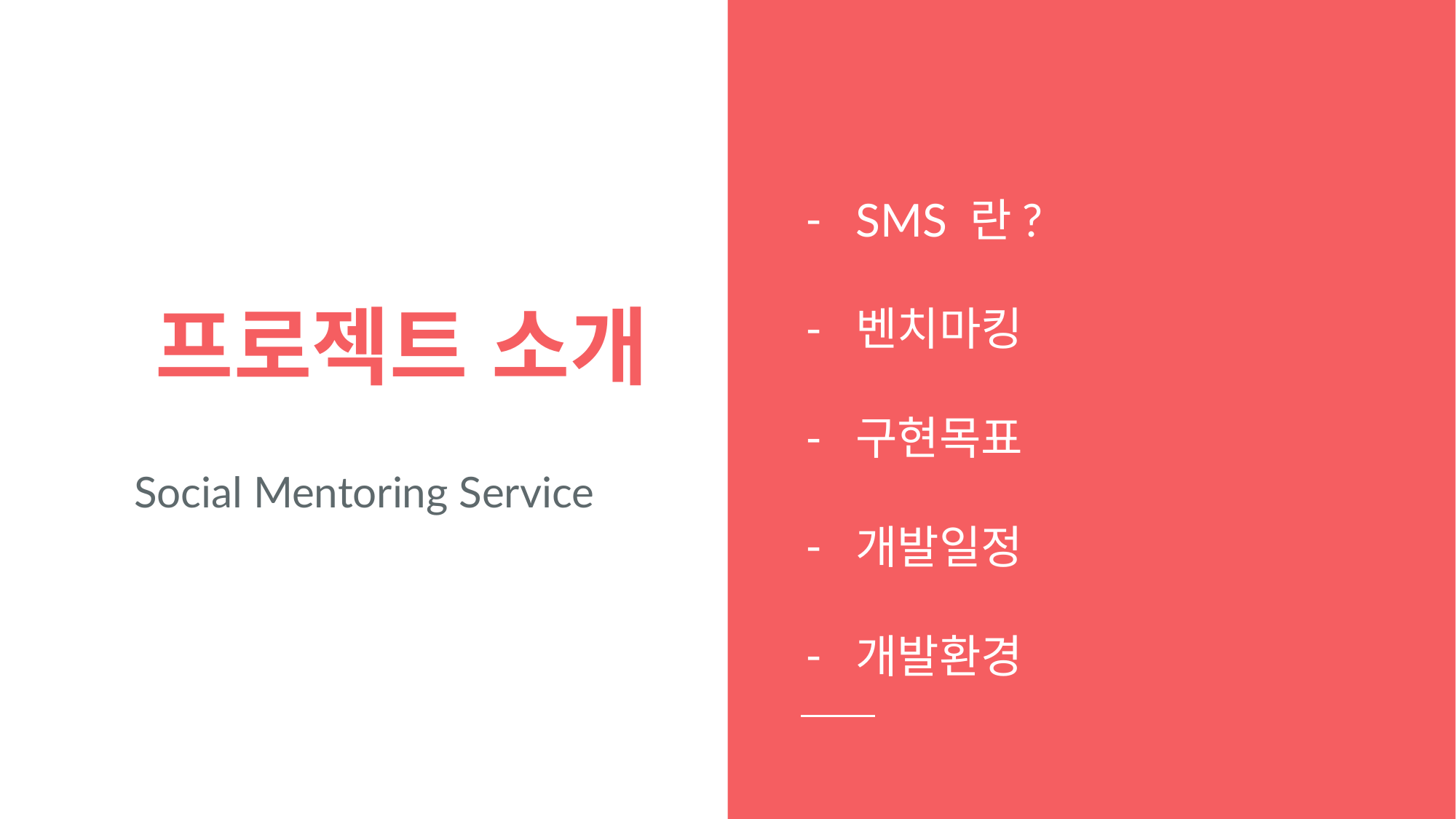

SMS 란?
벤치마킹
구현목표
개발일정
개발환경
# 프로젝트 소개
Social Mentoring Service